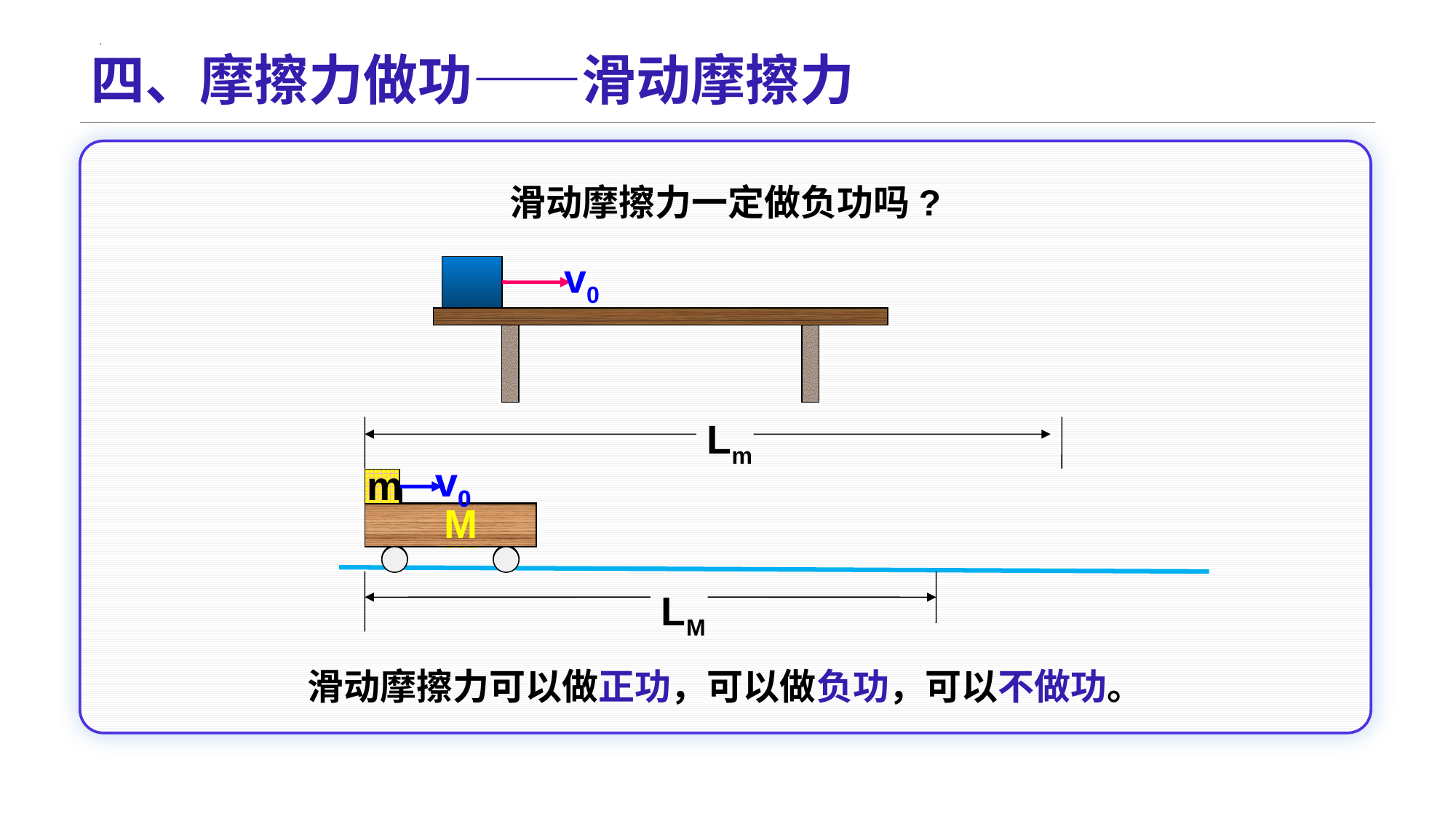

四、摩擦力做功——滑动摩擦力
一、变力做功

滑动摩擦力一定做负功吗?
v0

Lm

LM

v0

m
v0

m

M

M

滑动摩擦力可以做正功，可以做负功，可以不做功。